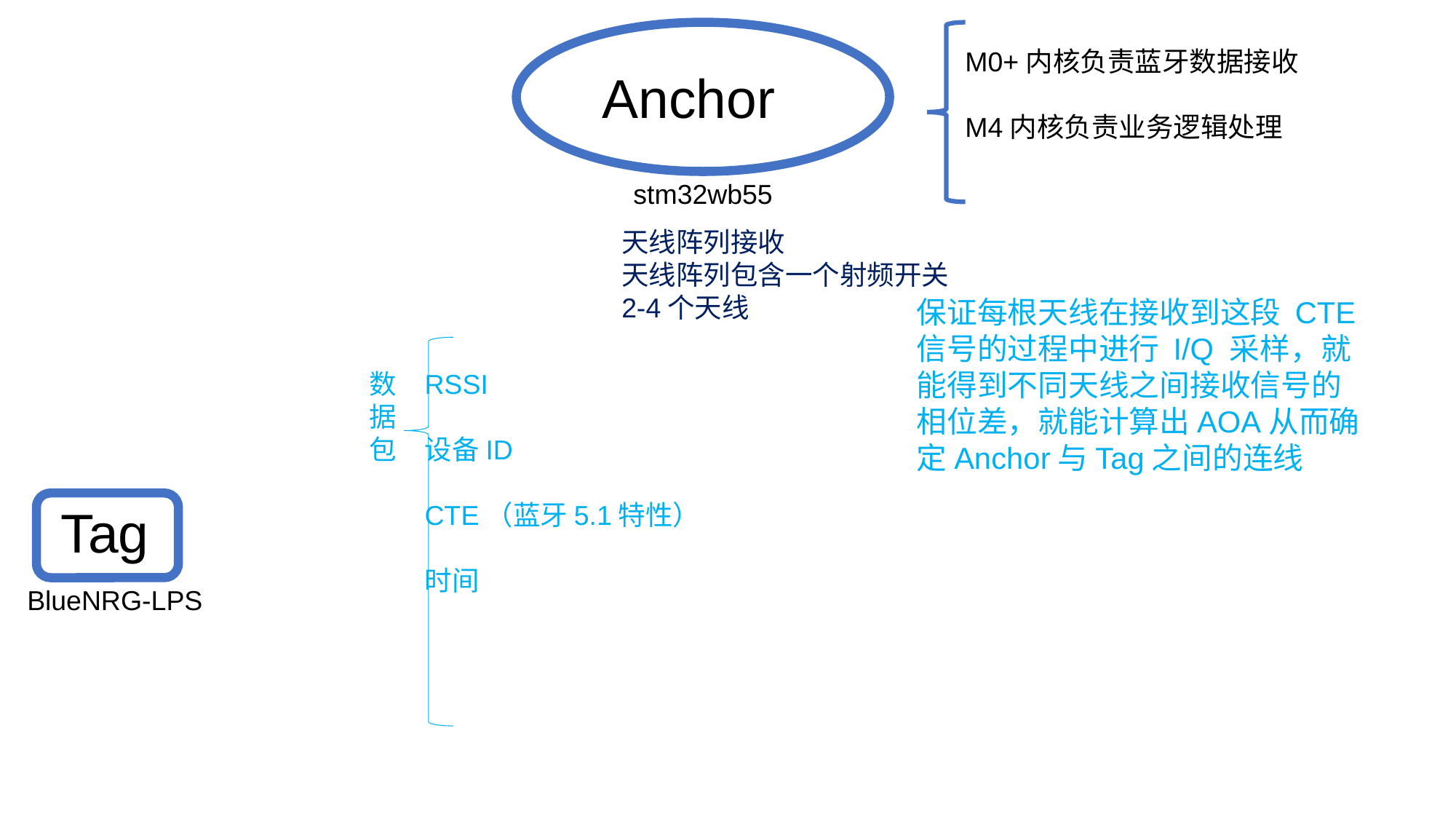

M0+内核负责蓝牙数据接收

M4内核负责业务逻辑处理
Anchor
stm32wb55
天线阵列接收
天线阵列包含一个射频开关
2-4个天线
保证每根天线在接收到这段 CTE 信号的过程中进行 I/Q 采样，就能得到不同天线之间接收信号的相位差，就能计算出AOA从而确定Anchor与Tag之间的连线

数
据
包
RSSI

设备ID

CTE（蓝牙5.1特性）

时间

Tag
BlueNRG-LPS